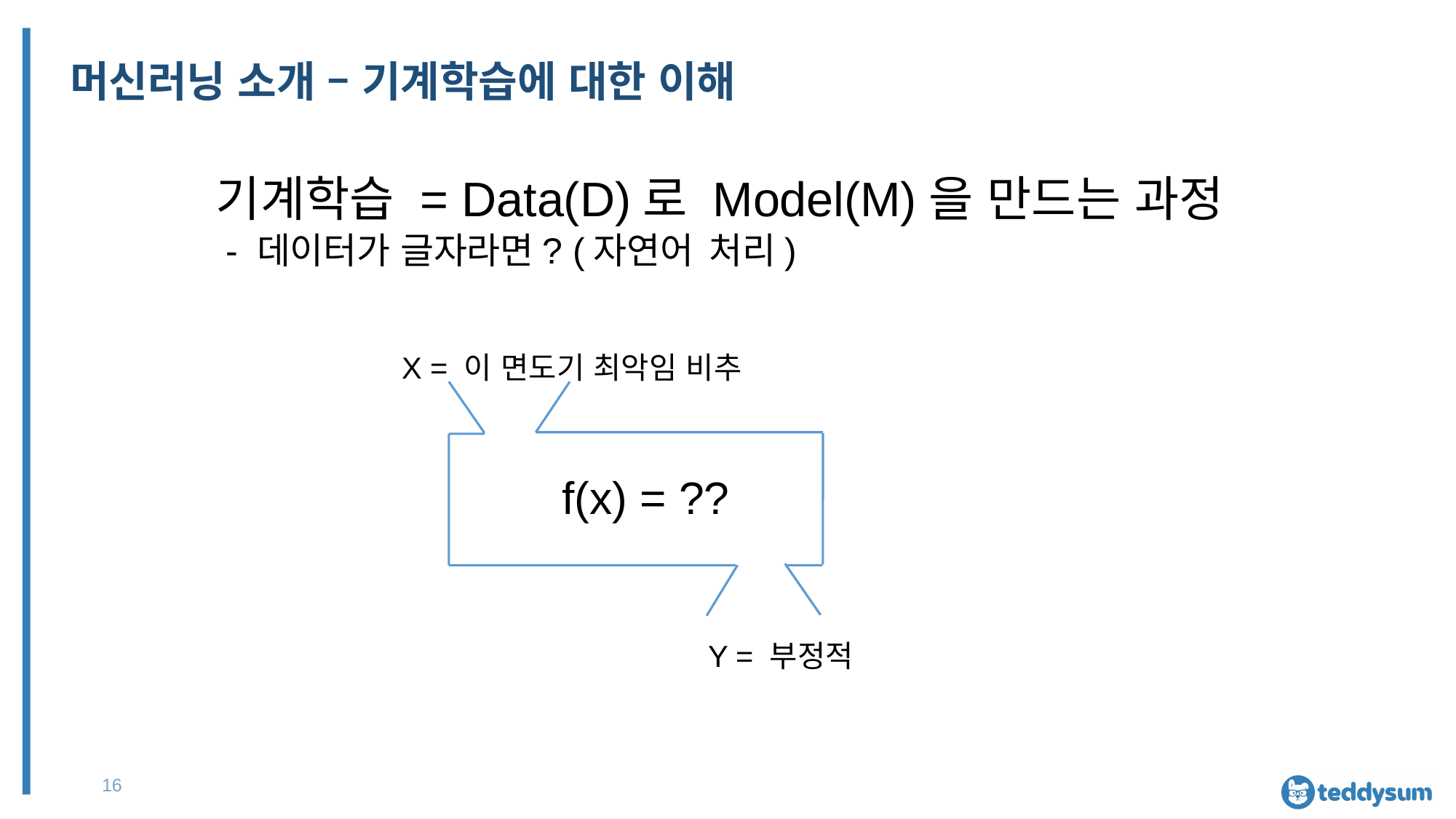

# 머신러닝 소개 – 기계학습에 대한 이해
기계학습 = Data(D)로 Model(M)을 만드는 과정
 - 데이터가 글자라면? (자연어 처리)
X = 이 면도기 최악임 비추

f(x) = ??

Y = 부정적
16